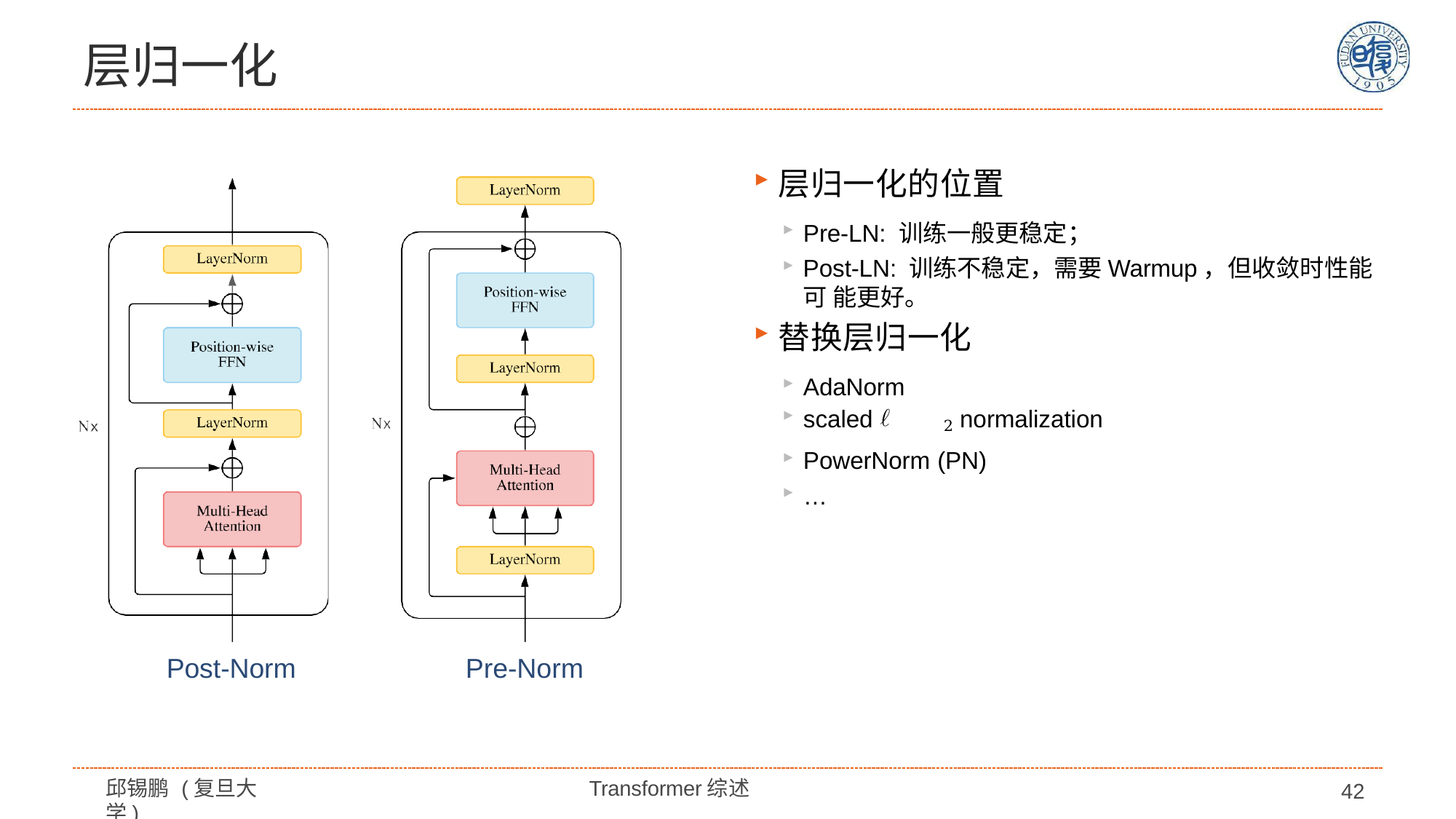

# 层归一化
层归一化的位置
Pre-LN: 训练一般更稳定；
Post-LN: 训练不稳定，需要Warmup，但收敛时性能可 能更好。
替换层归一化
AdaNorm
scaled	2 normalization
PowerNorm (PN)
…

Post-Norm
Pre-Norm
邱锡鹏 (复旦大学)
Transformer综述
42